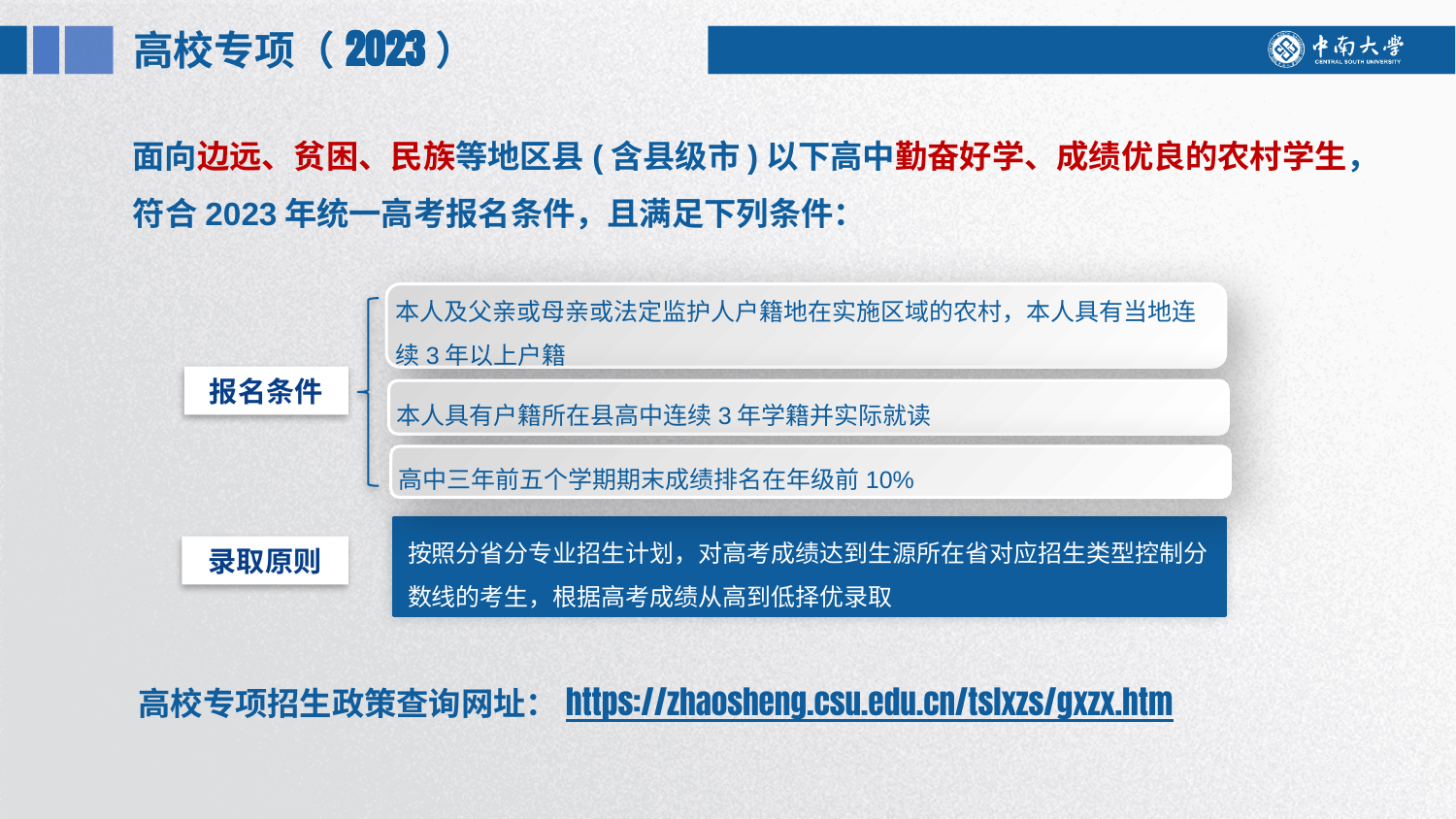

高校专项（2023）

面向边远、贫困、民族等地区县(含县级市)以下高中勤奋好学、成绩优良的农村学生，符合2023年统一高考报名条件，且满足下列条件：
本人及父亲或母亲或法定监护人户籍地在实施区域的农村，本人具有当地连续3年以上户籍
本人具有户籍所在县高中连续3年学籍并实际就读
高中三年前五个学期期末成绩排名在年级前10%

报名条件
按照分省分专业招生计划，对高考成绩达到生源所在省对应招生类型控制分数线的考生，根据高考成绩从高到低择优录取
录取原则
高校专项招生政策查询网址：https://zhaosheng.csu.edu.cn/tslxzs/gxzx.htm